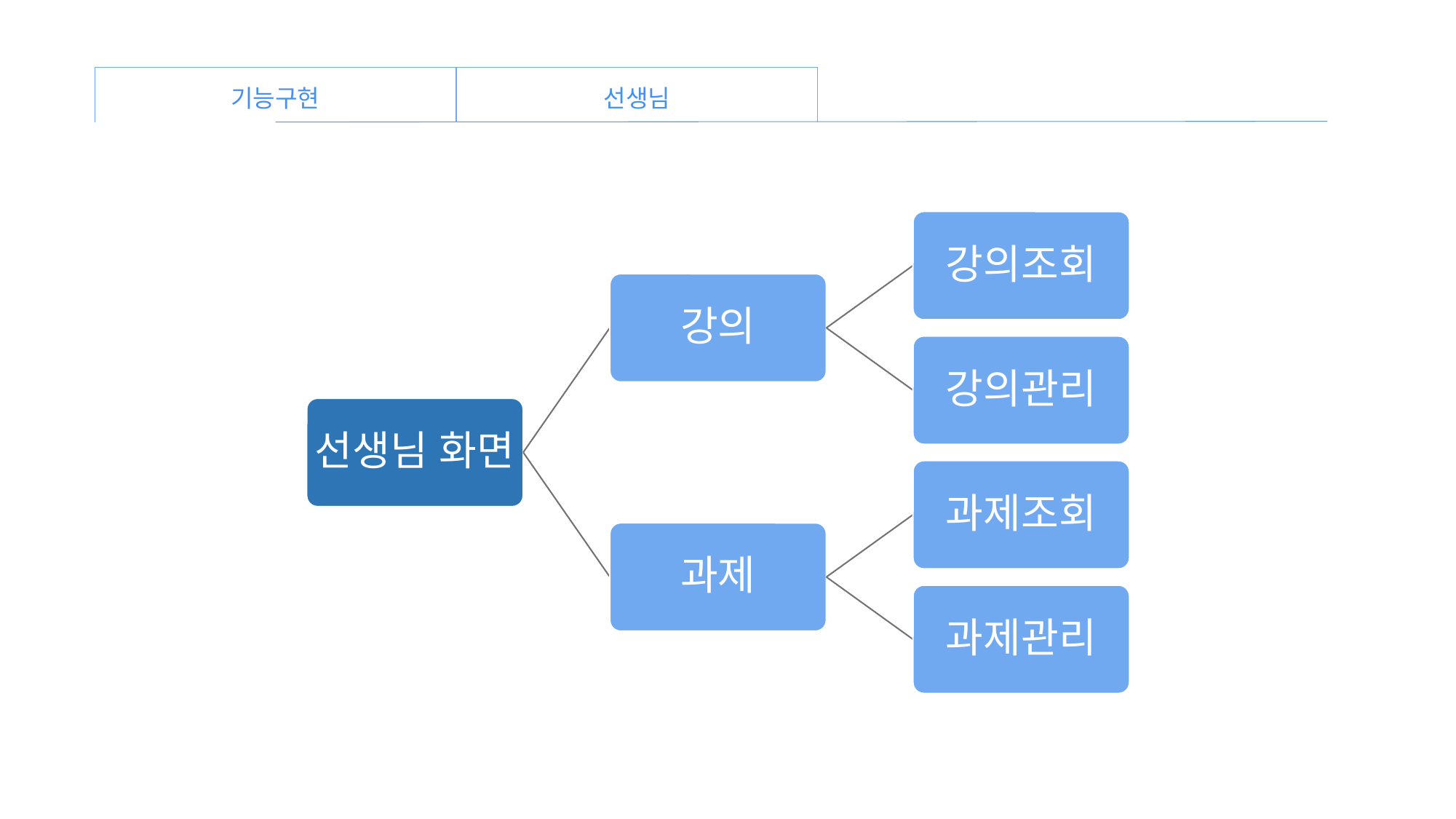

기능구현

선생님
선생님 화면

강의

강의조회

강의관리

과제

과제조회

과제관리